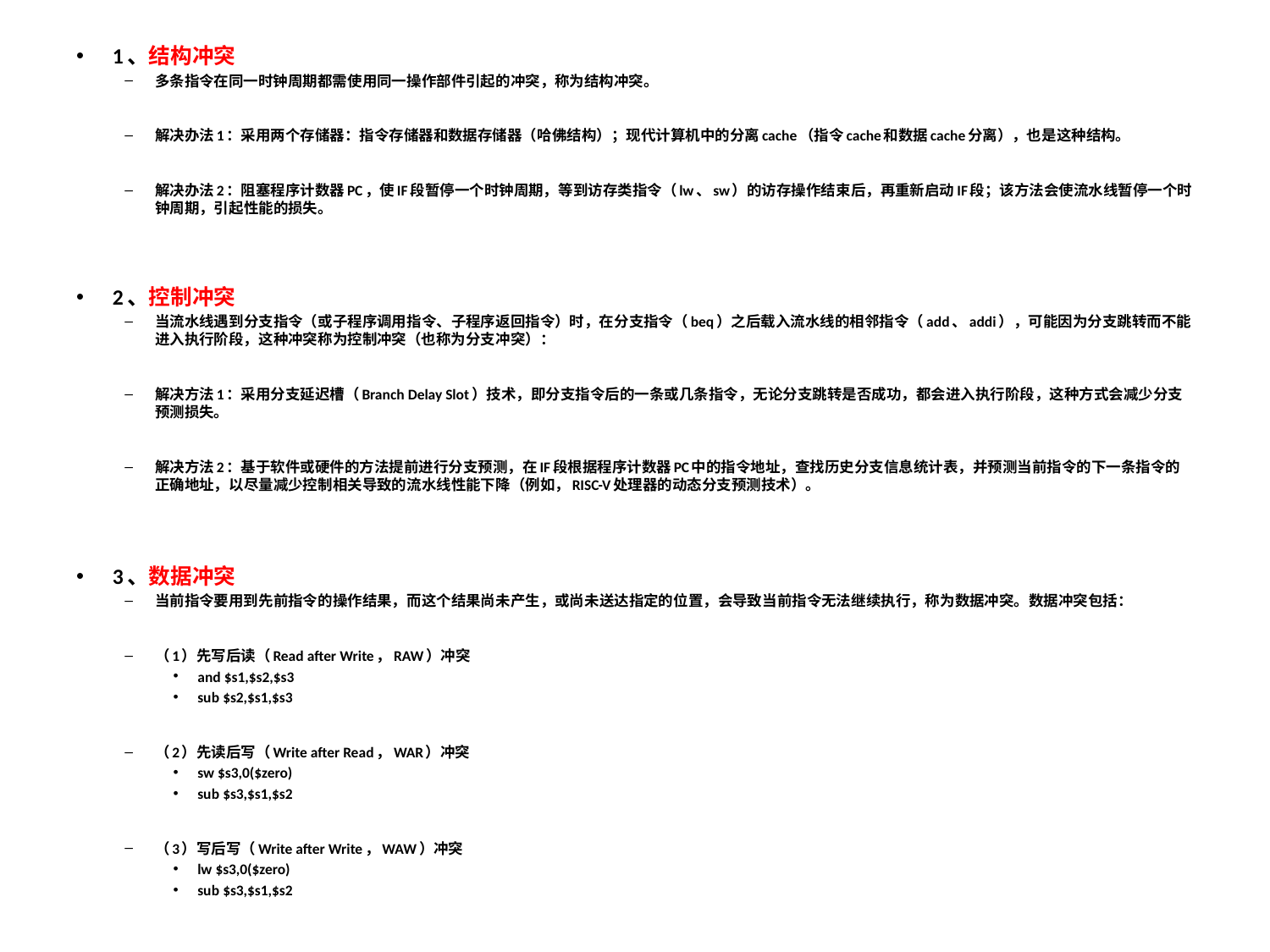

1、结构冲突
多条指令在同一时钟周期都需使用同一操作部件引起的冲突，称为结构冲突。

解决办法1：采用两个存储器：指令存储器和数据存储器（哈佛结构）；现代计算机中的分离cache（指令cache和数据cache分离），也是这种结构。

解决办法2：阻塞程序计数器PC，使IF段暂停一个时钟周期，等到访存类指令（lw、sw）的访存操作结束后，再重新启动IF段；该方法会使流水线暂停一个时钟周期，引起性能的损失。

2、控制冲突
当流水线遇到分支指令（或子程序调用指令、子程序返回指令）时，在分支指令（beq）之后载入流水线的相邻指令（add、addi），可能因为分支跳转而不能进入执行阶段，这种冲突称为控制冲突（也称为分支冲突）：

解决方法1：采用分支延迟槽（Branch Delay Slot）技术，即分支指令后的一条或几条指令，无论分支跳转是否成功，都会进入执行阶段，这种方式会减少分支预测损失。

解决方法2：基于软件或硬件的方法提前进行分支预测，在IF段根据程序计数器PC中的指令地址，查找历史分支信息统计表，并预测当前指令的下一条指令的正确地址，以尽量减少控制相关导致的流水线性能下降（例如，RISC-V处理器的动态分支预测技术）。

3、数据冲突
当前指令要用到先前指令的操作结果，而这个结果尚未产生，或尚未送达指定的位置，会导致当前指令无法继续执行，称为数据冲突。数据冲突包括：

（1）先写后读（Read after Write，RAW）冲突
and $s1,$s2,$s3
sub $s2,$s1,$s3

（2）先读后写（Write after Read，WAR）冲突
sw $s3,0($zero)
sub $s3,$s1,$s2

（3）写后写（Write after Write，WAW）冲突
lw $s3,0($zero)
sub $s3,$s1,$s2